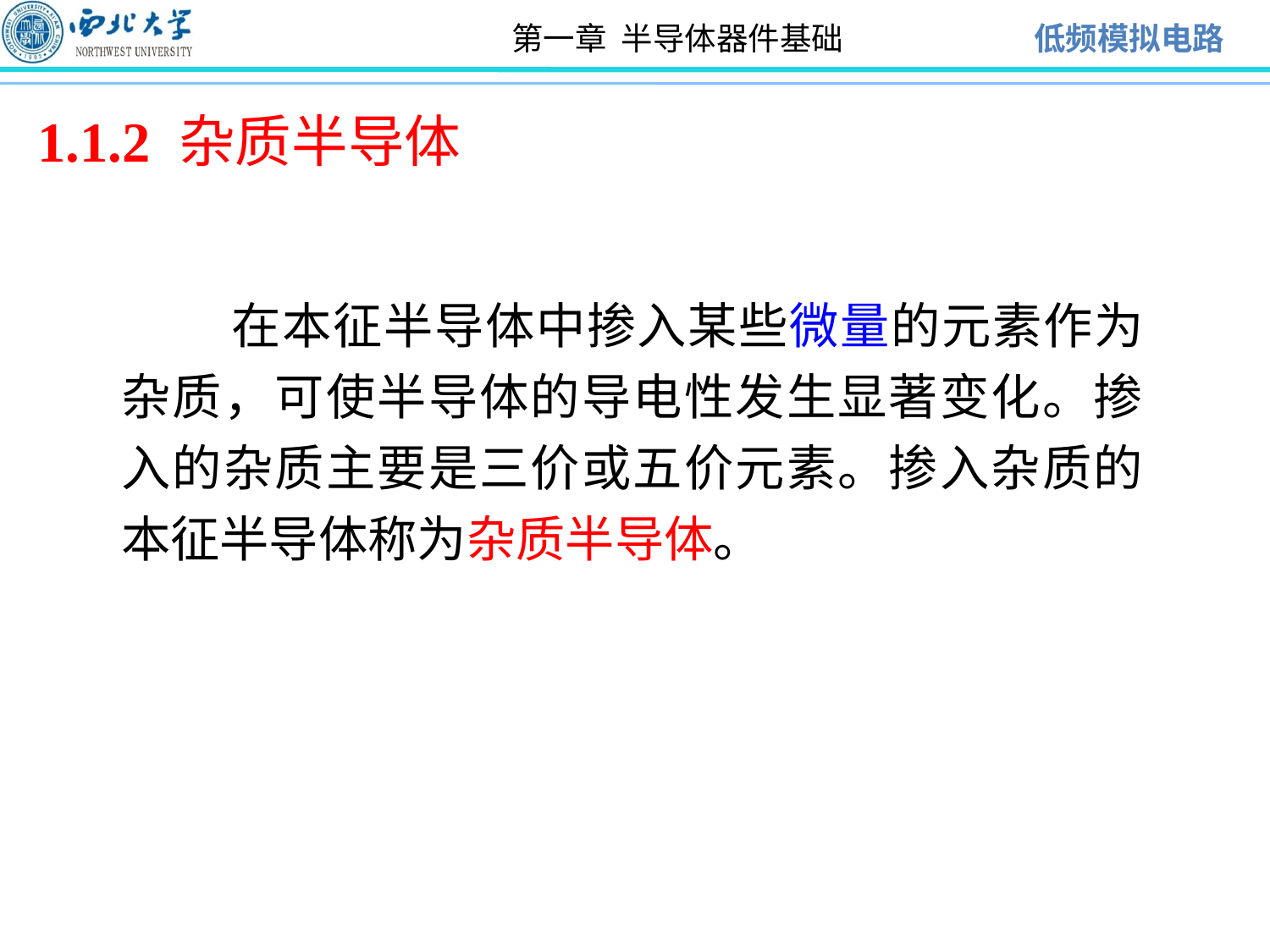

1.1.2 杂质半导体
         在本征半导体中掺入某些微量的元素作为杂质，可使半导体的导电性发生显著变化。掺入的杂质主要是三价或五价元素。掺入杂质的本征半导体称为杂质半导体。
13